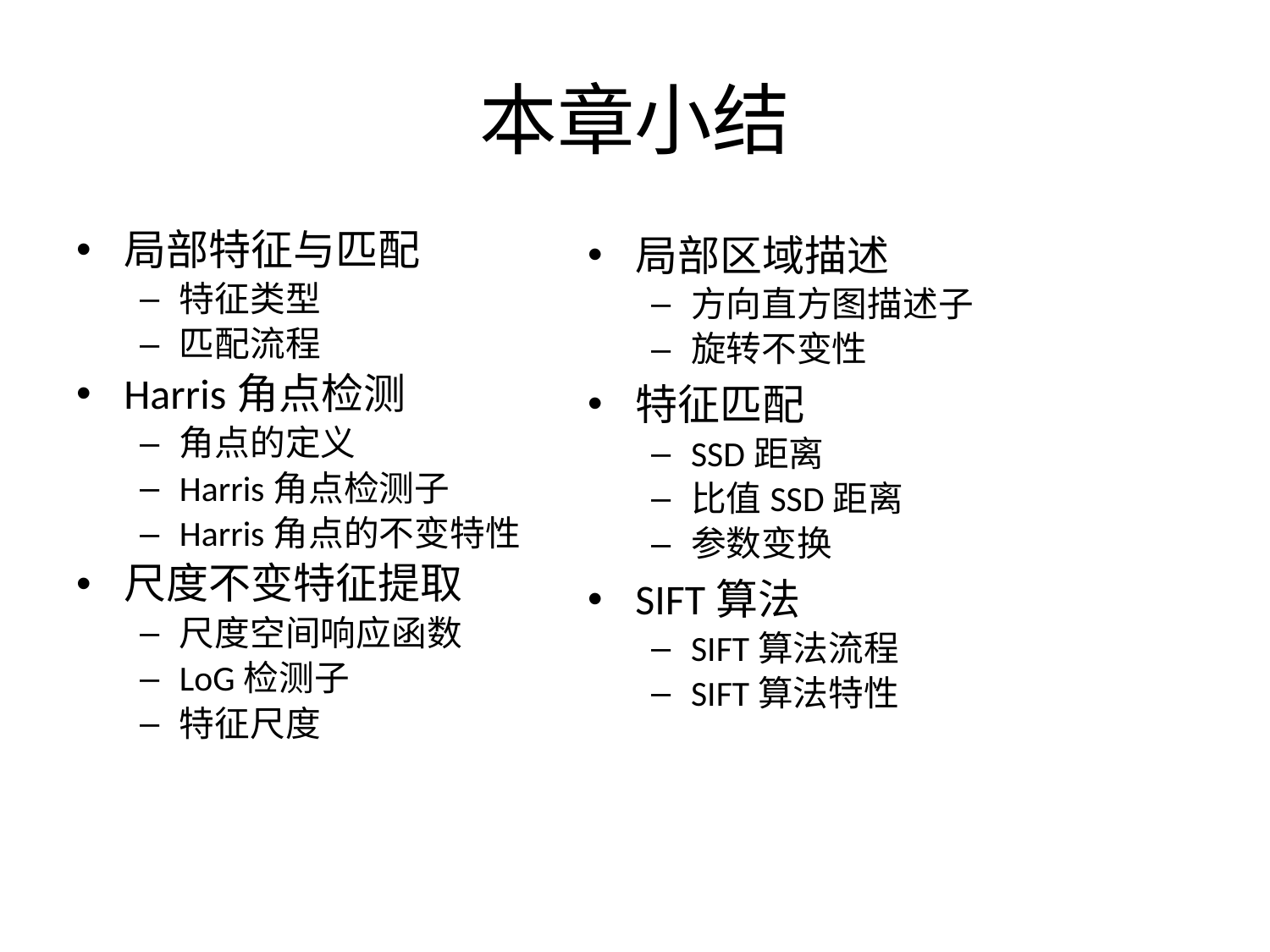

# 本章小结
局部特征与匹配
特征类型
匹配流程
Harris角点检测
角点的定义
Harris角点检测子
Harris角点的不变特性
尺度不变特征提取
尺度空间响应函数
LoG检测子
特征尺度

局部区域描述
方向直方图描述子
旋转不变性
特征匹配
SSD距离
比值SSD距离
参数变换
SIFT算法
SIFT算法流程
SIFT算法特性